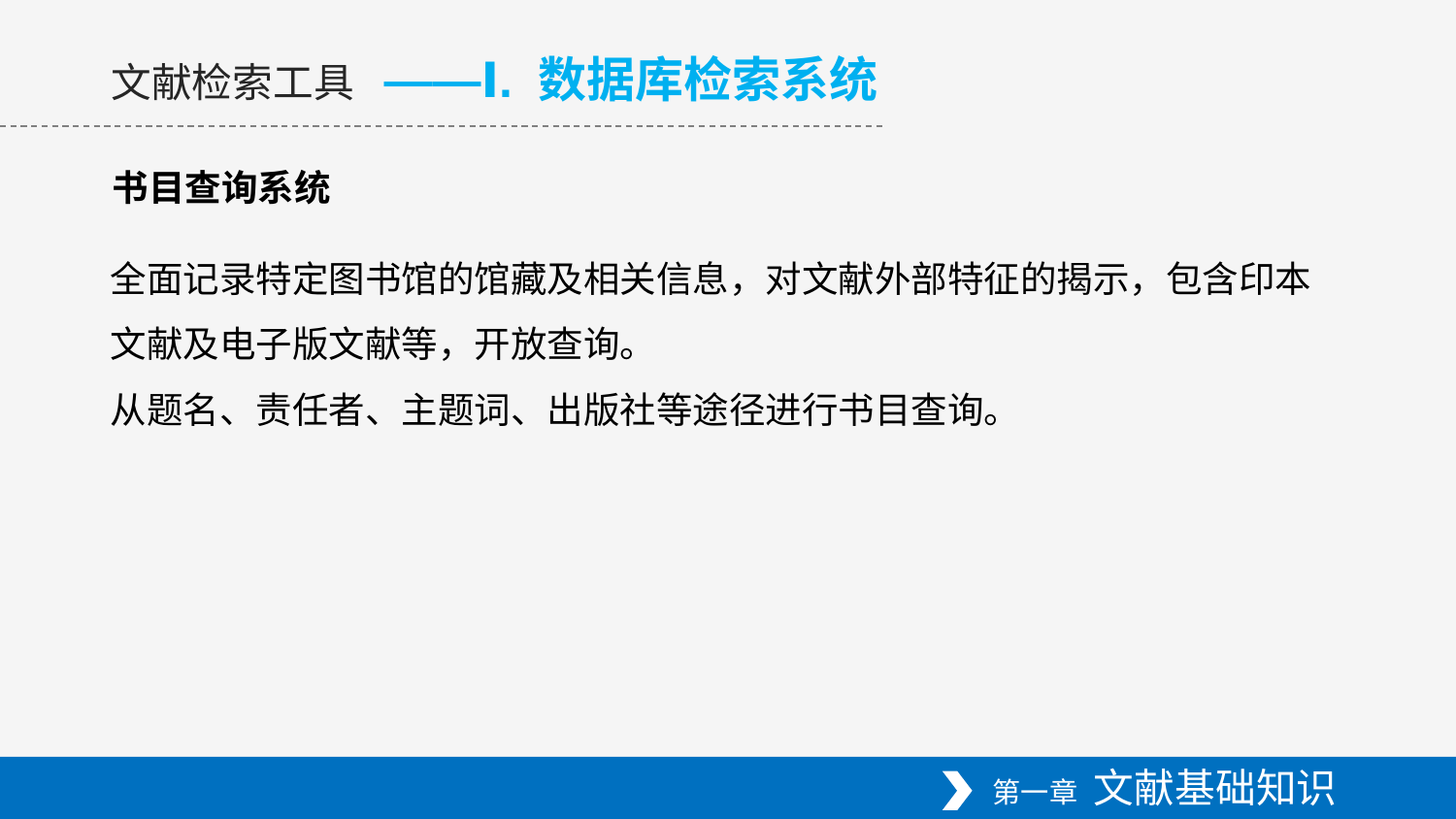

——Ⅰ. 数据库检索系统
文献检索工具
书目查询系统
全面记录特定图书馆的馆藏及相关信息，对文献外部特征的揭示，包含印本文献及电子版文献等，开放查询。
从题名、责任者、主题词、出版社等途径进行书目查询。